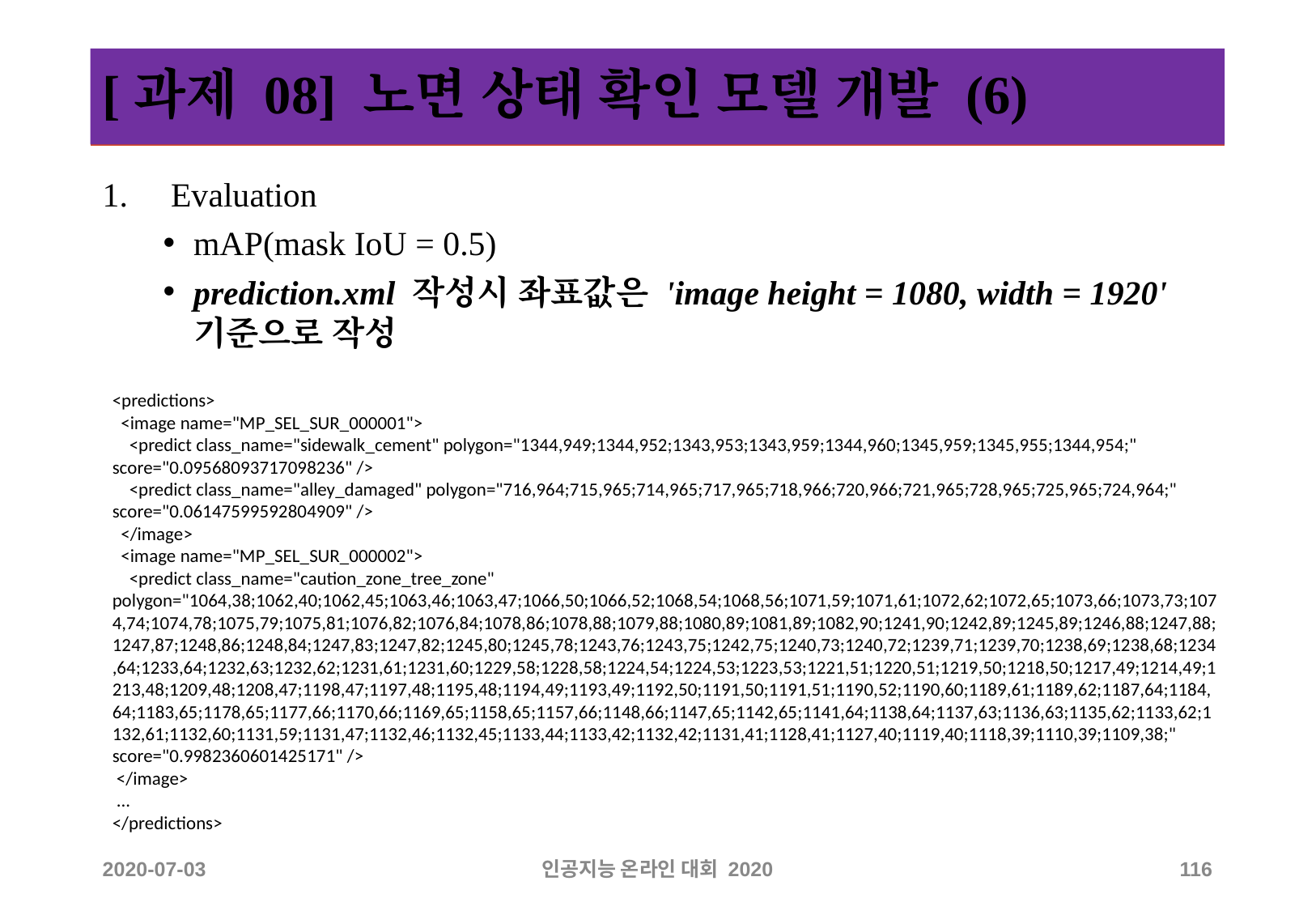

# [과제 08] 노면 상태 확인 모델 개발 (6)
Evaluation
mAP(mask IoU = 0.5)
prediction.xml 작성시 좌표값은 'image height = 1080, width = 1920' 기준으로 작성

<predictions>
  <image name="MP_SEL_SUR_000001">
    <predict class_name="sidewalk_cement" polygon="1344,949;1344,952;1343,953;1343,959;1344,960;1345,959;1345,955;1344,954;" score="0.09568093717098236" />
    <predict class_name="alley_damaged" polygon="716,964;715,965;714,965;717,965;718,966;720,966;721,965;728,965;725,965;724,964;" score="0.06147599592804909" />
  </image>
  <image name="MP_SEL_SUR_000002">
    <predict class_name="caution_zone_tree_zone" polygon="1064,38;1062,40;1062,45;1063,46;1063,47;1066,50;1066,52;1068,54;1068,56;1071,59;1071,61;1072,62;1072,65;1073,66;1073,73;1074,74;1074,78;1075,79;1075,81;1076,82;1076,84;1078,86;1078,88;1079,88;1080,89;1081,89;1082,90;1241,90;1242,89;1245,89;1246,88;1247,88;1247,87;1248,86;1248,84;1247,83;1247,82;1245,80;1245,78;1243,76;1243,75;1242,75;1240,73;1240,72;1239,71;1239,70;1238,69;1238,68;1234,64;1233,64;1232,63;1232,62;1231,61;1231,60;1229,58;1228,58;1224,54;1224,53;1223,53;1221,51;1220,51;1219,50;1218,50;1217,49;1214,49;1213,48;1209,48;1208,47;1198,47;1197,48;1195,48;1194,49;1193,49;1192,50;1191,50;1191,51;1190,52;1190,60;1189,61;1189,62;1187,64;1184,64;1183,65;1178,65;1177,66;1170,66;1169,65;1158,65;1157,66;1148,66;1147,65;1142,65;1141,64;1138,64;1137,63;1136,63;1135,62;1133,62;1132,61;1132,60;1131,59;1131,47;1132,46;1132,45;1133,44;1133,42;1132,42;1131,41;1128,41;1127,40;1119,40;1118,39;1110,39;1109,38;" score="0.9982360601425171" />
 </image>
 ...
</predictions>
2020-07-03
인공지능 온라인 대회 2020
116